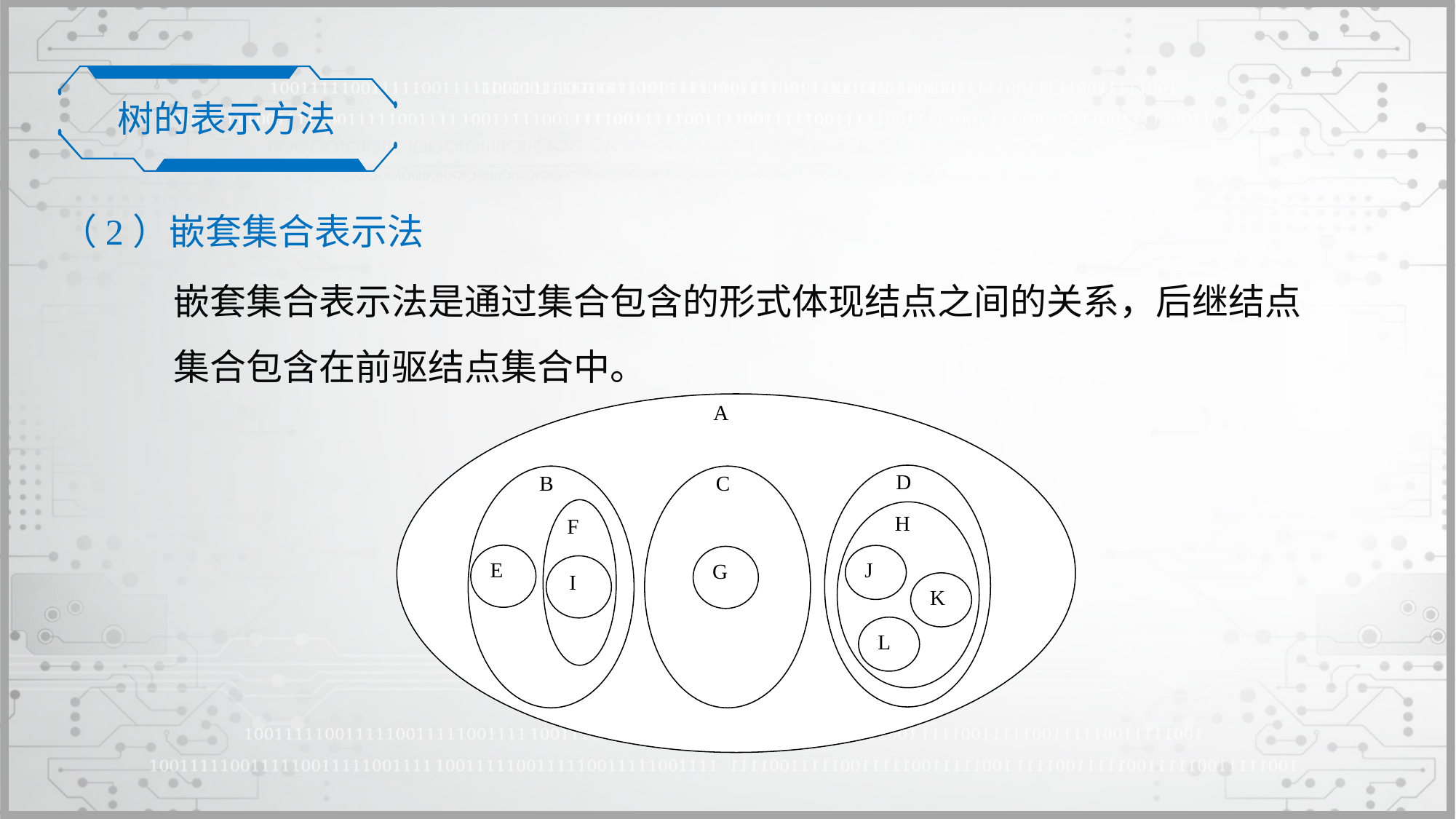

树的表示方法
（2）嵌套集合表示法
嵌套集合表示法是通过集合包含的形式体现结点之间的关系，后继结点集合包含在前驱结点集合中。

A
D
B
C

H
F

E
J
G

I

K

L